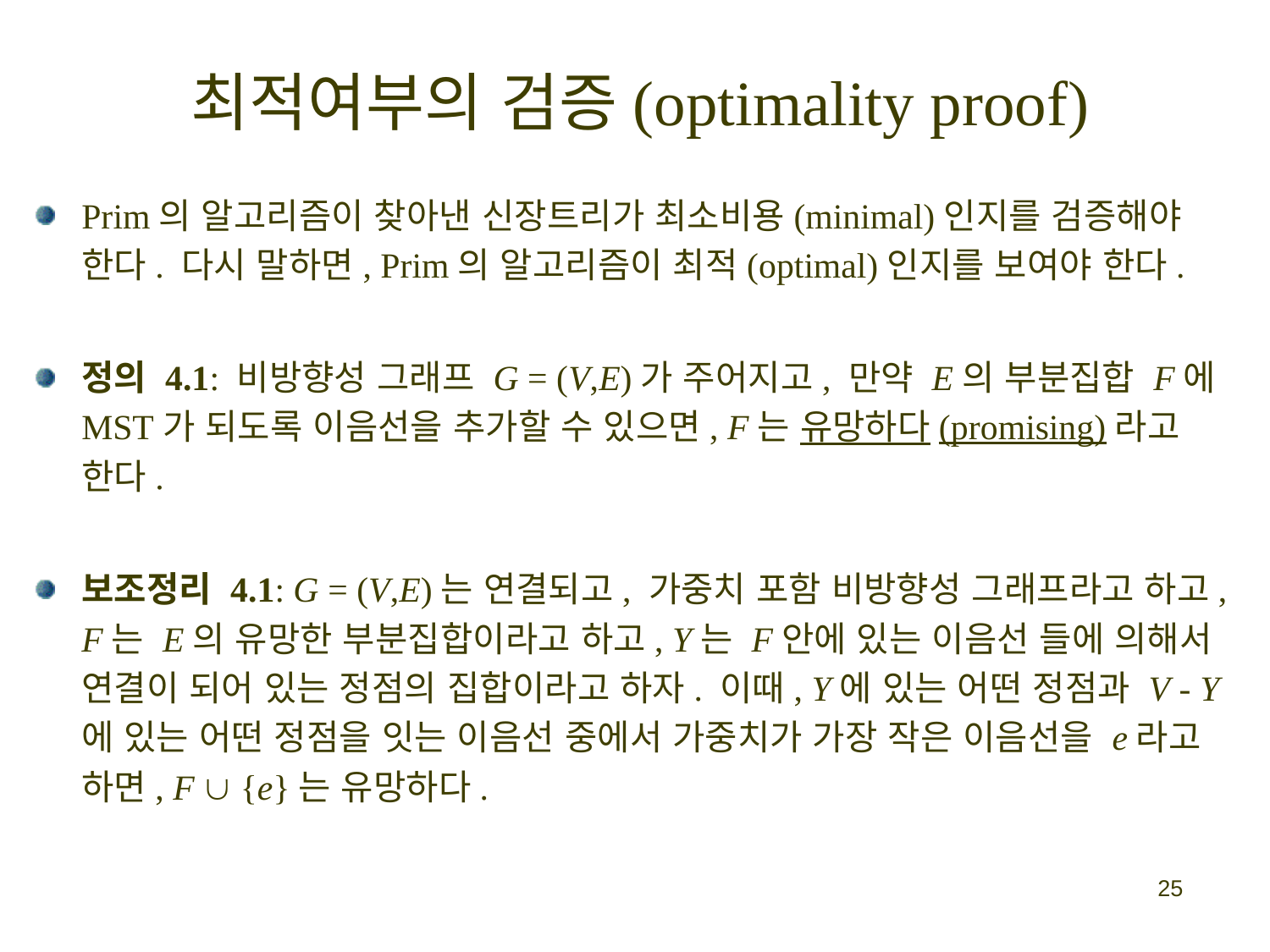

# 최적여부의 검증(optimality proof)
Prim의 알고리즘이 찾아낸 신장트리가 최소비용(minimal)인지를 검증해야 한다. 다시 말하면, Prim의 알고리즘이 최적(optimal)인지를 보여야 한다.

정의 4.1: 비방향성 그래프 G = (V,E)가 주어지고, 만약 E의 부분집합 F에 MST가 되도록 이음선을 추가할 수 있으면, F는 유망하다(promising)라고 한다.

보조정리 4.1: G = (V,E)는 연결되고, 가중치 포함 비방향성 그래프라고 하고, F는 E의 유망한 부분집합이라고 하고, Y는 F안에 있는 이음선 들에 의해서 연결이 되어 있는 정점의 집합이라고 하자. 이때, Y에 있는 어떤 정점과 V - Y에 있는 어떤 정점을 잇는 이음선 중에서 가중치가 가장 작은 이음선을 e라고 하면, F ∪ {e}는 유망하다.
25